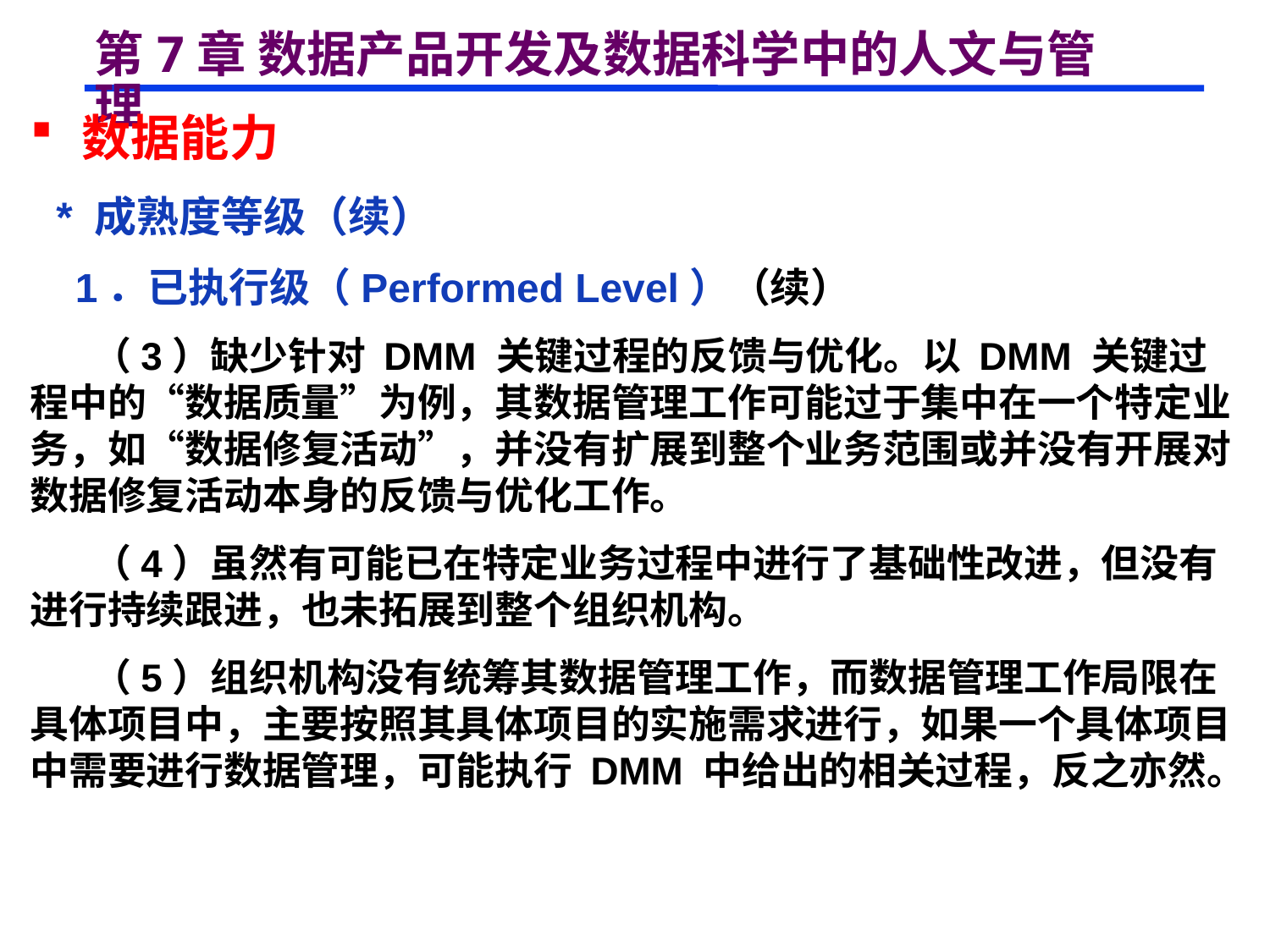

# 第7章 数据产品开发及数据科学中的人文与管理
 数据能力
  * 成熟度等级（续）
    1．已执行级（Performed Level）（续）
      （3）缺少针对 DMM 关键过程的反馈与优化。以 DMM 关键过程中的“数据质量”为例，其数据管理工作可能过于集中在一个特定业务，如“数据修复活动”，并没有扩展到整个业务范围或并没有开展对数据修复活动本身的反馈与优化工作。
      （4）虽然有可能已在特定业务过程中进行了基础性改进，但没有进行持续跟进，也未拓展到整个组织机构。
      （5）组织机构没有统筹其数据管理工作，而数据管理工作局限在具体项目中，主要按照其具体项目的实施需求进行，如果一个具体项目中需要进行数据管理，可能执行 DMM 中给出的相关过程，反之亦然。